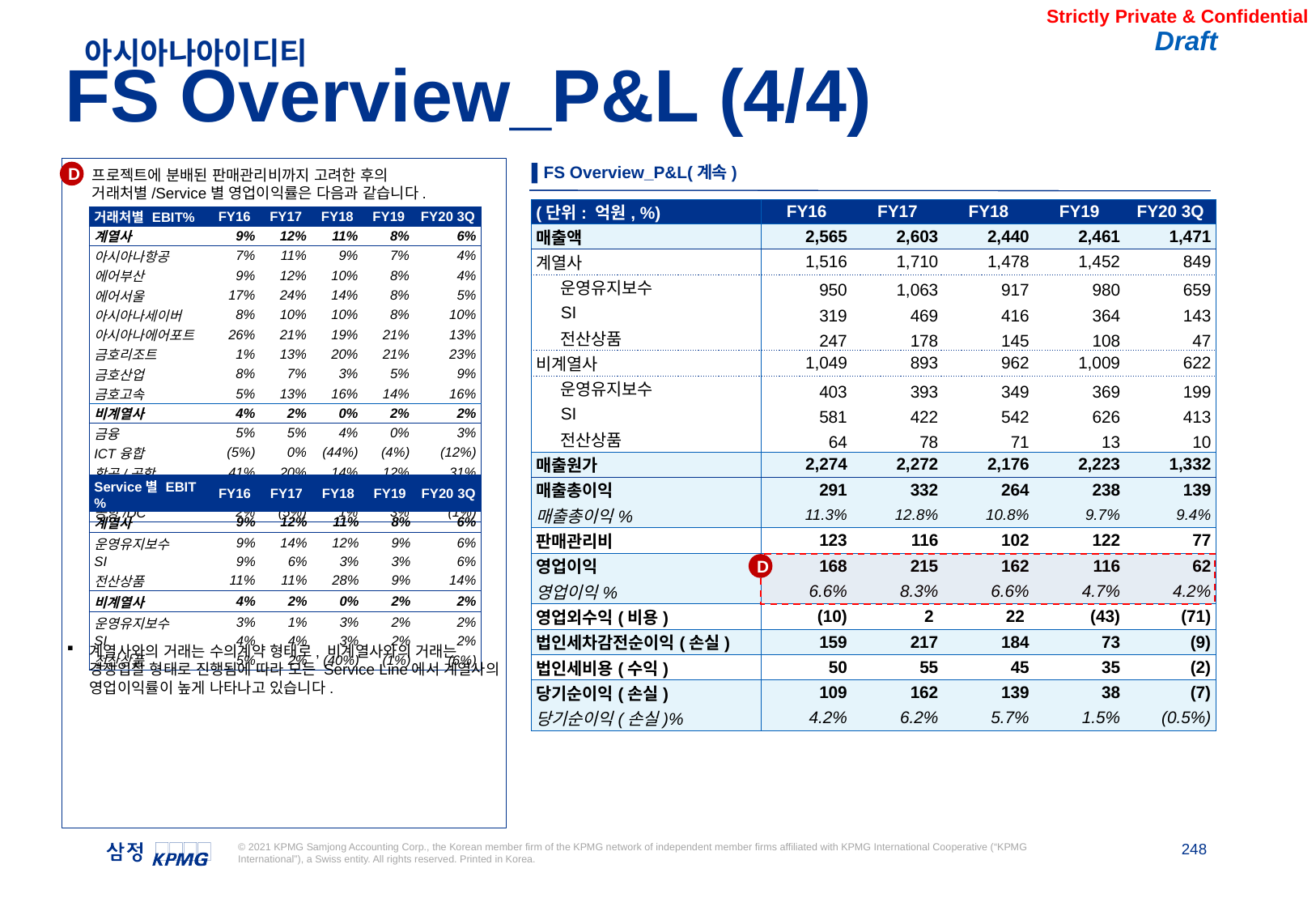

아시아나아이디티
FS Overview_P&L (4/4)
▌FS Overview_P&L(계속)

프로젝트에 분배된 판매관리비까지 고려한 후의 거래처별/Service별 영업이익률은 다음과 같습니다.

D

| (단위: 억원, %) |  | FY16 | FY17 | FY18 | FY19 | FY20 3Q |
| --- | --- | --- | --- | --- | --- | --- |
| 매출액 |  | 2,565 | 2,603 | 2,440 | 2,461 | 1,471 |
| 계열사 |  | 1,516 | 1,710 | 1,478 | 1,452 | 849 |
|  | 운영유지보수 | 950 | 1,063 | 917 | 980 | 659 |
|  | SI | 319 | 469 | 416 | 364 | 143 |
|  | 전산상품 | 247 | 178 | 145 | 108 | 47 |
| 비계열사 |  | 1,049 | 893 | 962 | 1,009 | 622 |
|  | 운영유지보수 | 403 | 393 | 349 | 369 | 199 |
|  | SI | 581 | 422 | 542 | 626 | 413 |
|  | 전산상품 | 64 | 78 | 71 | 13 | 10 |
| 매출원가 |  | 2,274 | 2,272 | 2,176 | 2,223 | 1,332 |
| 매출총이익 |  | 291 | 332 | 264 | 238 | 139 |
| 매출총이익% |  | 11.3% | 12.8% | 10.8% | 9.7% | 9.4% |
| 판매관리비 |  | 123 | 116 | 102 | 122 | 77 |
| 영업이익 |  | 168 | 215 | 162 | 116 | 62 |
| 영업이익% |  | 6.6% | 8.3% | 6.6% | 4.7% | 4.2% |
| 영업외수익(비용) |  | (10) | 2 | 22 | (43) | (71) |
| 법인세차감전순이익(손실) |  | 159 | 217 | 184 | 73 | (9) |
| 법인세비용(수익) |  | 50 | 55 | 45 | 35 | (2) |
| 당기순이익(손실) |  | 109 | 162 | 139 | 38 | (7) |
| 당기순이익(손실)% |  | 4.2% | 6.2% | 5.7% | 1.5% | (0.5%) |
| 거래처별 EBIT% | FY16 | FY17 | FY18 | FY19 | FY20 3Q |
| --- | --- | --- | --- | --- | --- |
| 계열사 | 9% | 12% | 11% | 8% | 6% |
| 아시아나항공 | 7% | 11% | 9% | 7% | 4% |
| 에어부산 | 9% | 12% | 10% | 8% | 4% |
| 에어서울 | 17% | 24% | 14% | 8% | 5% |
| 아시아나세이버 | 8% | 10% | 10% | 8% | 10% |
| 아시아나에어포트 | 26% | 21% | 19% | 21% | 13% |
| 금호리조트 | 1% | 13% | 20% | 21% | 23% |
| 금호산업 | 8% | 7% | 3% | 5% | 9% |
| 금호고속 | 5% | 13% | 16% | 14% | 16% |
| 비계열사 | 4% | 2% | 0% | 2% | 2% |
| 금융 | 5% | 5% | 4% | 0% | 3% |
| ICT융합 | (5%) | 0% | (44%) | (4%) | (12%) |
| 항공/공항 | 41% | 20% | 14% | 12% | 31% |
| 건설/운송 | 5% | 5% | 2% | 6% | 7% |
| 공항/DC | 2% | (5%) | 1% | 3% | (1%) |
| Service별 EBIT% | FY16 | FY17 | FY18 | FY19 | FY20 3Q |
| --- | --- | --- | --- | --- | --- |
| 계열사 | 9% | 12% | 11% | 8% | 6% |
| 운영유지보수 | 9% | 14% | 12% | 9% | 6% |
| SI | 9% | 6% | 3% | 3% | 6% |
| 전산상품 | 11% | 11% | 28% | 9% | 14% |
| 비계열사 | 4% | 2% | 0% | 2% | 2% |
| 운영유지보수 | 3% | 1% | 3% | 2% | 2% |
| SI | 4% | 4% | 3% | 2% | 2% |
| 전산상품 | 5% | 2% | (40%) | (1%) | (6%) |

D
계열사와의 거래는 수의계약 형태로, 비계열사와의 거래는 경쟁입찰 형태로 진행됨에 따라 모든 Service Line에서 계열사의 영업이익률이 높게 나타나고 있습니다.